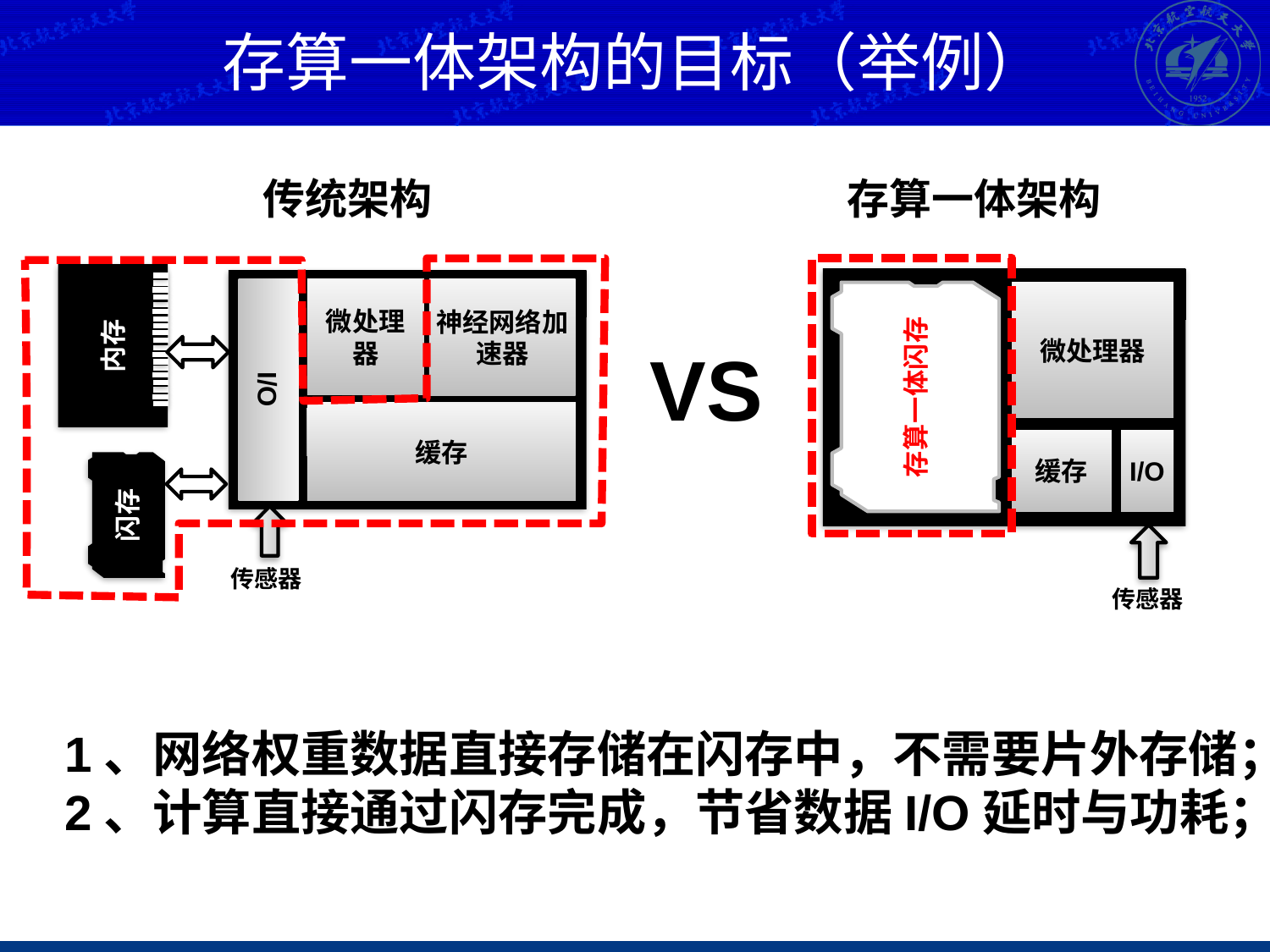

存算一体架构的目标（举例）
传统架构
存算一体架构

内存

微处理器
神经网络加速器

输入输出
I/O
缓存
缓存

闪存

传感器

微处理器
缓存
I/O
存算一体闪存

传感器
VS
1、网络权重数据直接存储在闪存中，不需要片外存储；
2、计算直接通过闪存完成，节省数据I/O延时与功耗；